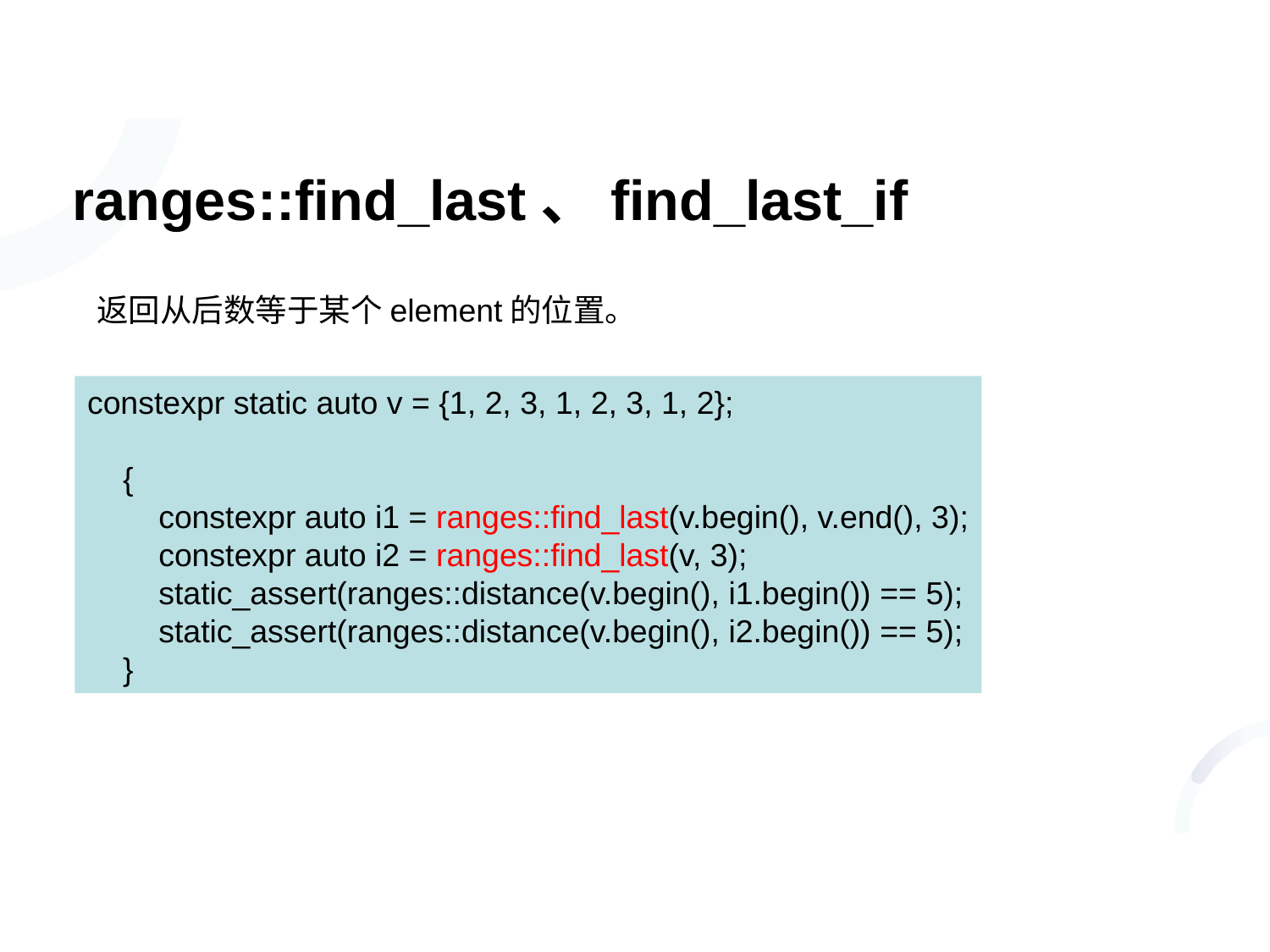

# ranges::find_last、find_last_if
返回从后数等于某个element的位置。
constexpr static auto v = {1, 2, 3, 1, 2, 3, 1, 2};

    {
        constexpr auto i1 = ranges::find_last(v.begin(), v.end(), 3);
        constexpr auto i2 = ranges::find_last(v, 3);
        static_assert(ranges::distance(v.begin(), i1.begin()) == 5);
        static_assert(ranges::distance(v.begin(), i2.begin()) == 5);
    }